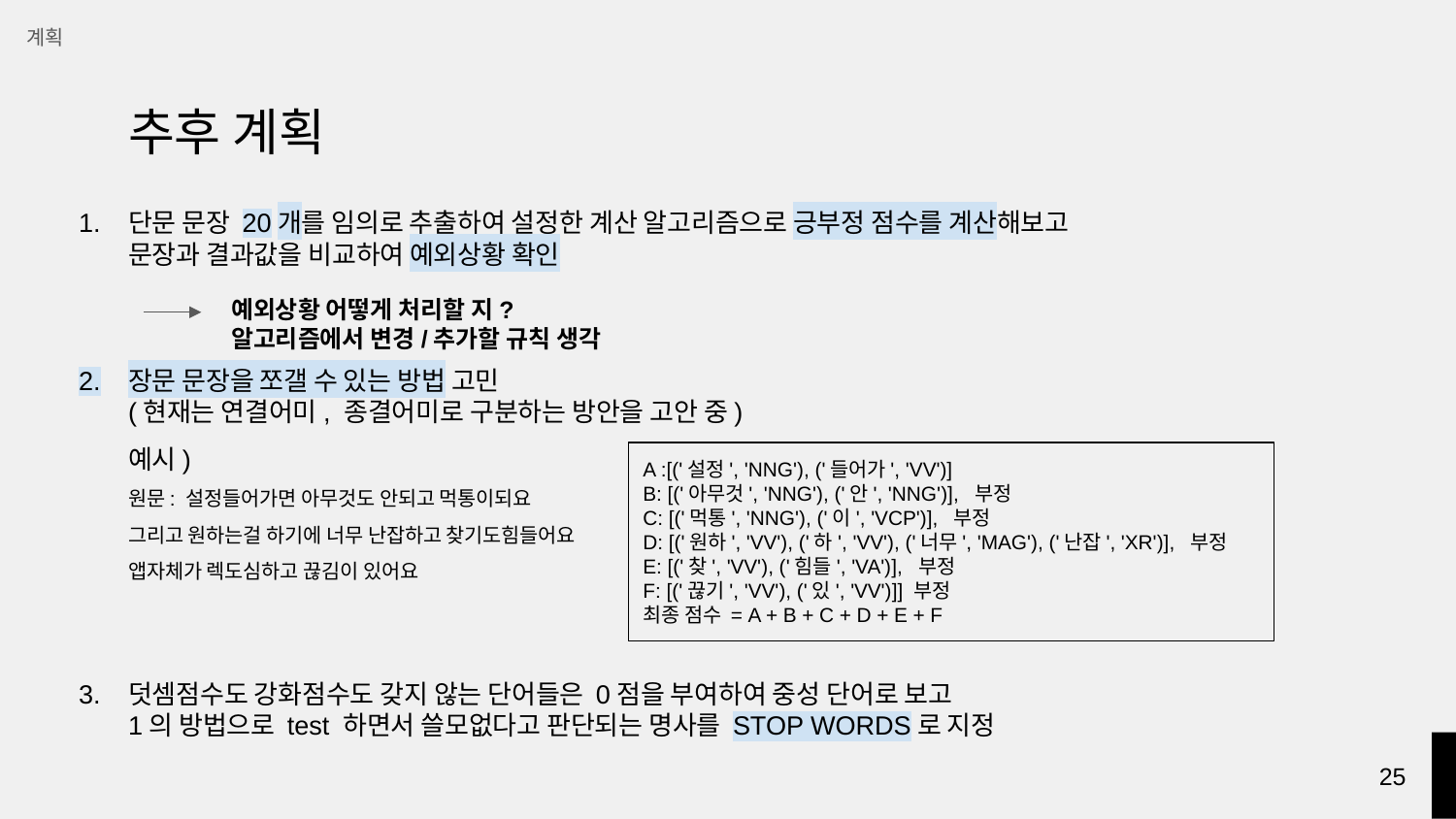

계획
# 추후 계획
단문 문장 20개를 임의로 추출하여 설정한 계산 알고리즘으로 긍부정 점수를 계산해보고
문장과 결과값을 비교하여 예외상황 확인

장문 문장을 쪼갤 수 있는 방법 고민
(현재는 연결어미, 종결어미로 구분하는 방안을 고안 중)
예시)
원문: 설정들어가면 아무것도 안되고 먹통이되요
그리고 원하는걸 하기에 너무 난잡하고 찾기도힘들어요
앱자체가 렉도심하고 끊김이 있어요

덧셈점수도 강화점수도 갖지 않는 단어들은 0점을 부여하여 중성 단어로 보고
1의 방법으로 test 하면서 쓸모없다고 판단되는 명사를 STOP WORDS로 지정
예외상황 어떻게 처리할 지?
알고리즘에서 변경/추가할 규칙 생각
A :[('설정', 'NNG'), ('들어가', 'VV')]
B: [('아무것', 'NNG'), ('안', 'NNG')],  부정
C: [('먹통', 'NNG'), ('이', 'VCP')],  부정
D: [('원하', 'VV'), ('하', 'VV'), ('너무', 'MAG'), ('난잡', 'XR')],  부정
E: [('찾', 'VV'), ('힘들', 'VA')],  부정
F: [('끊기', 'VV'), ('있', 'VV')]] 부정
최종 점수 = A + B + C + D + E + F
25